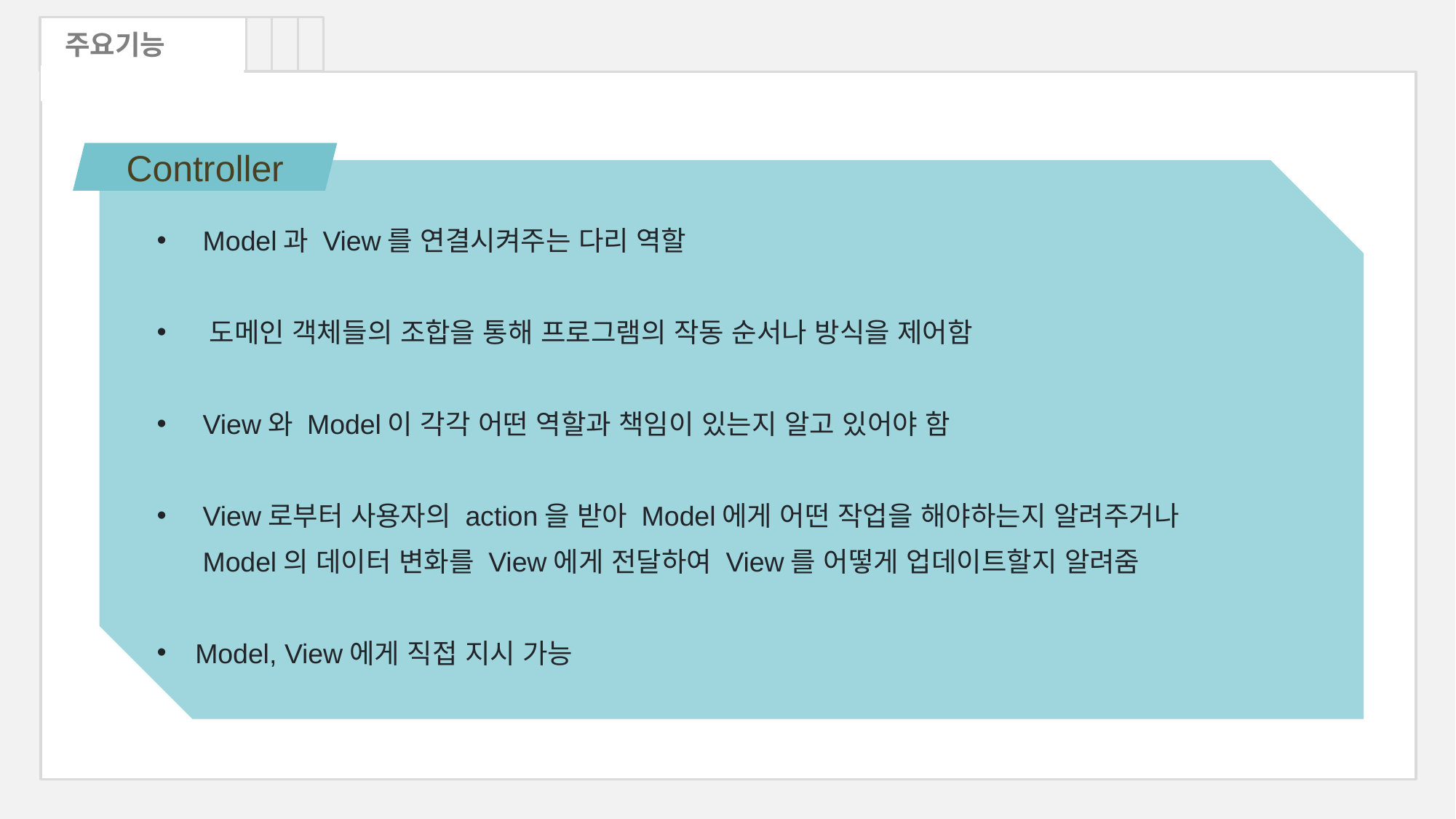

주요기능

Controller
  Model과 View를 연결시켜주는 다리 역할

  도메인 객체들의 조합을 통해 프로그램의 작동 순서나 방식을 제어함

  View와 Model이 각각 어떤 역할과 책임이 있는지 알고 있어야 함

  View로부터 사용자의 action을 받아 Model에게 어떤 작업을 해야하는지 알려주거나
      Model의 데이터 변화를 View에게 전달하여 View를 어떻게 업데이트할지 알려줌

 Model, View에게 직접 지시 가능